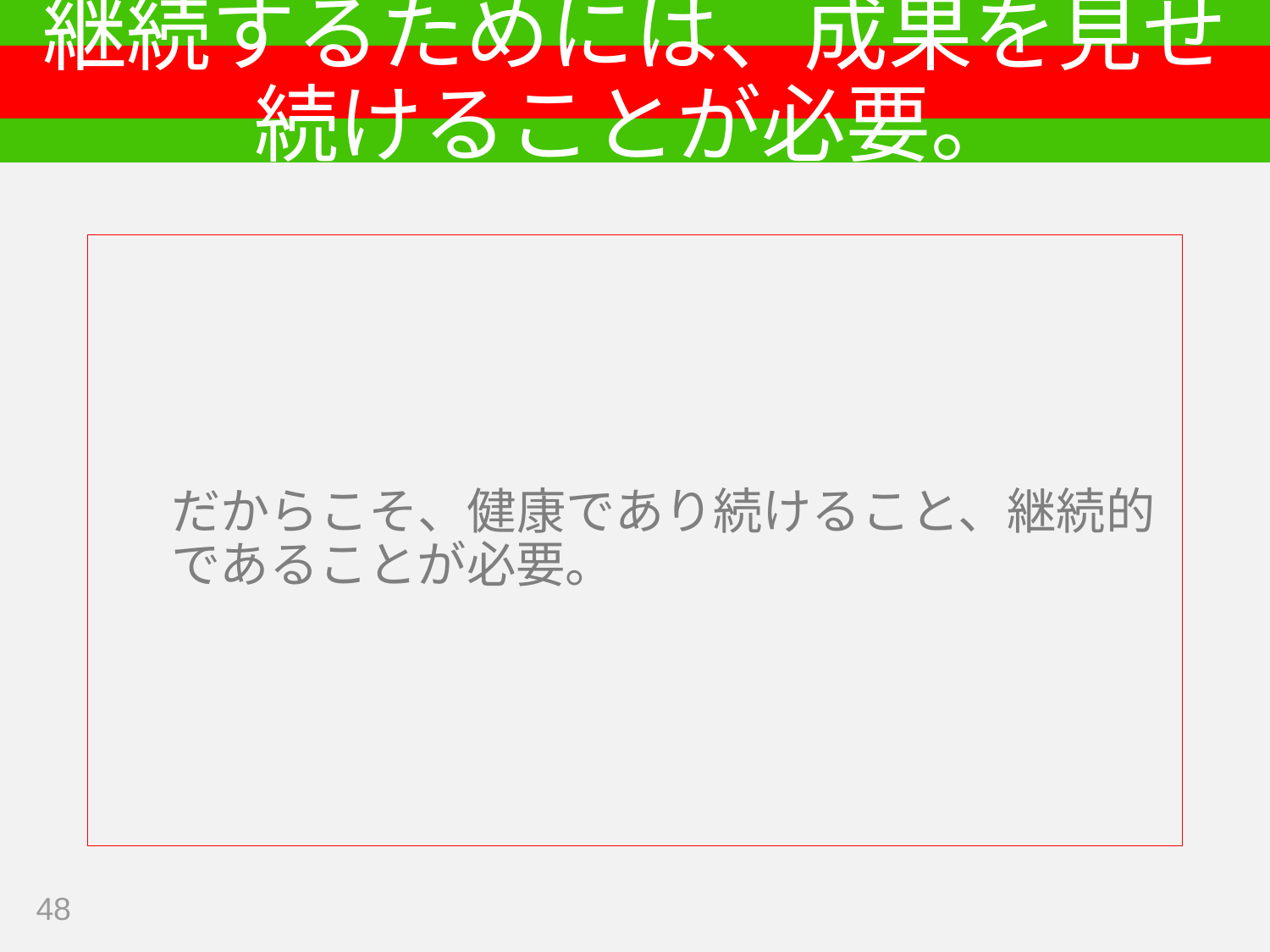

# 継続するためには、成果を見せ続けることが必要。
だからこそ、健康であり続けること、継続的であることが必要。
48